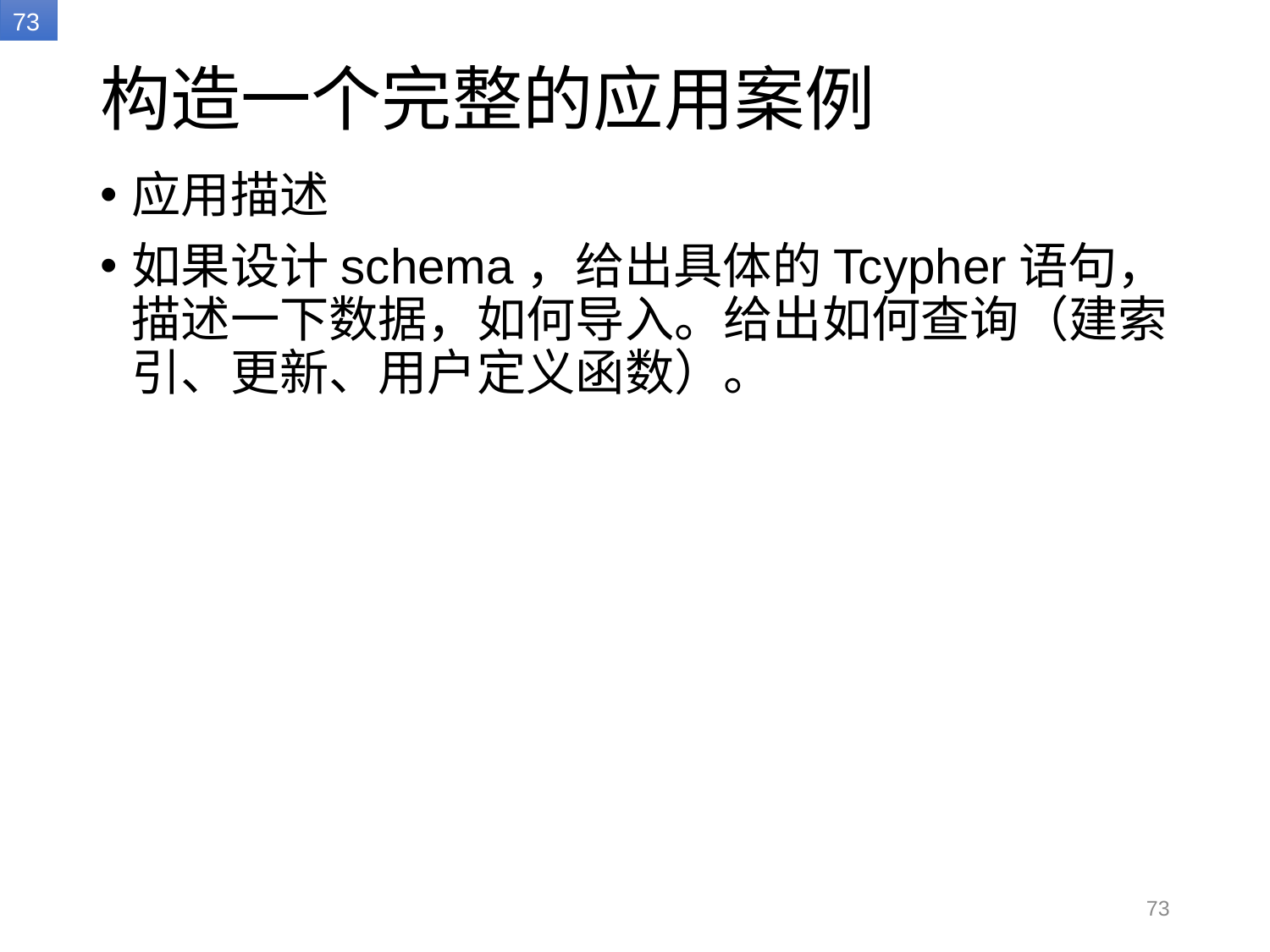

# 构造一个完整的应用案例
应用描述
如果设计schema，给出具体的Tcypher语句，描述一下数据，如何导入。给出如何查询（建索引、更新、用户定义函数）。

73